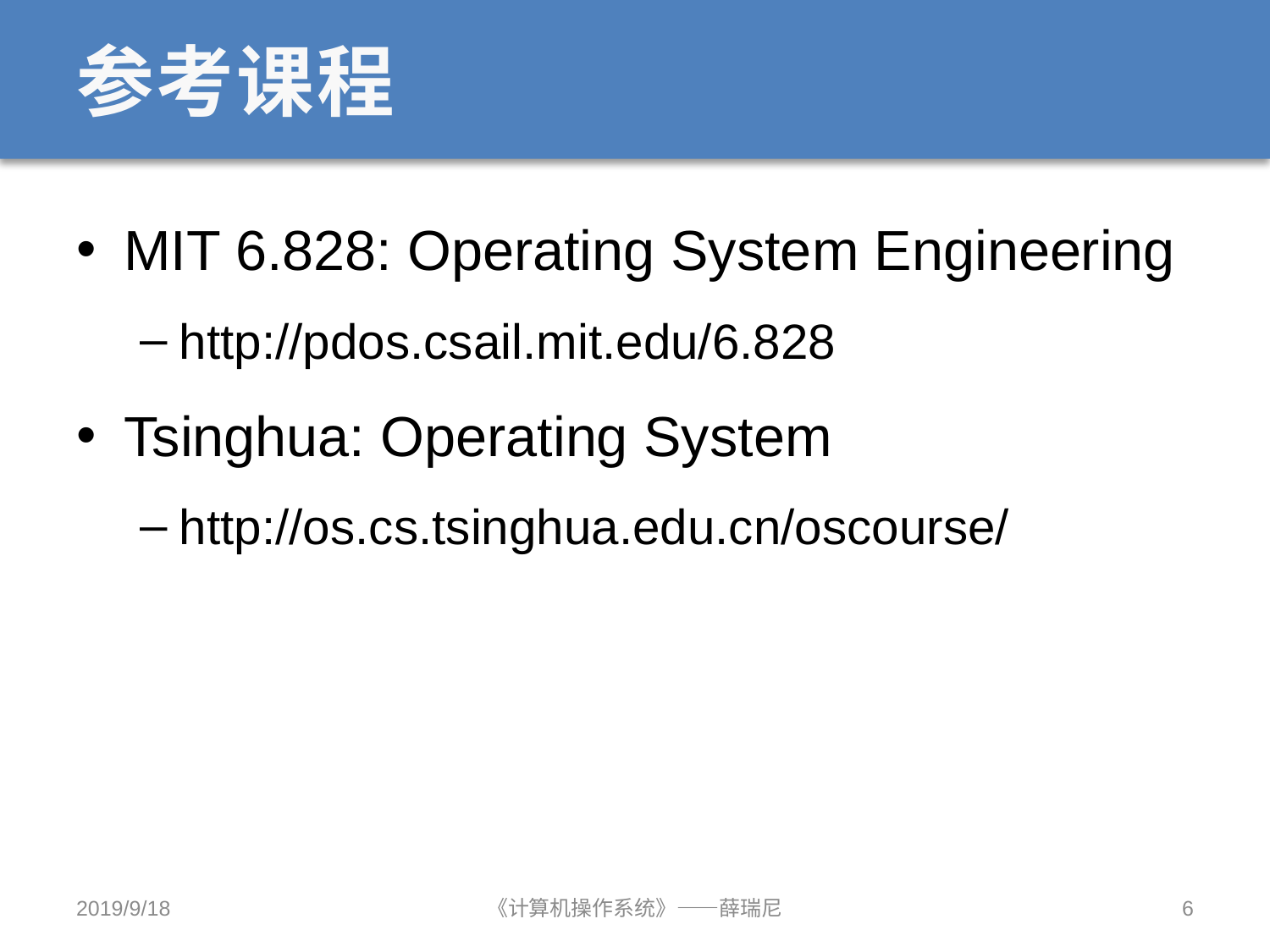

# 参考课程
MIT 6.828: Operating System Engineering
http://pdos.csail.mit.edu/6.828
Tsinghua: Operating System
http://os.cs.tsinghua.edu.cn/oscourse/
2019/9/18
《计算机操作系统》——薛瑞尼
6